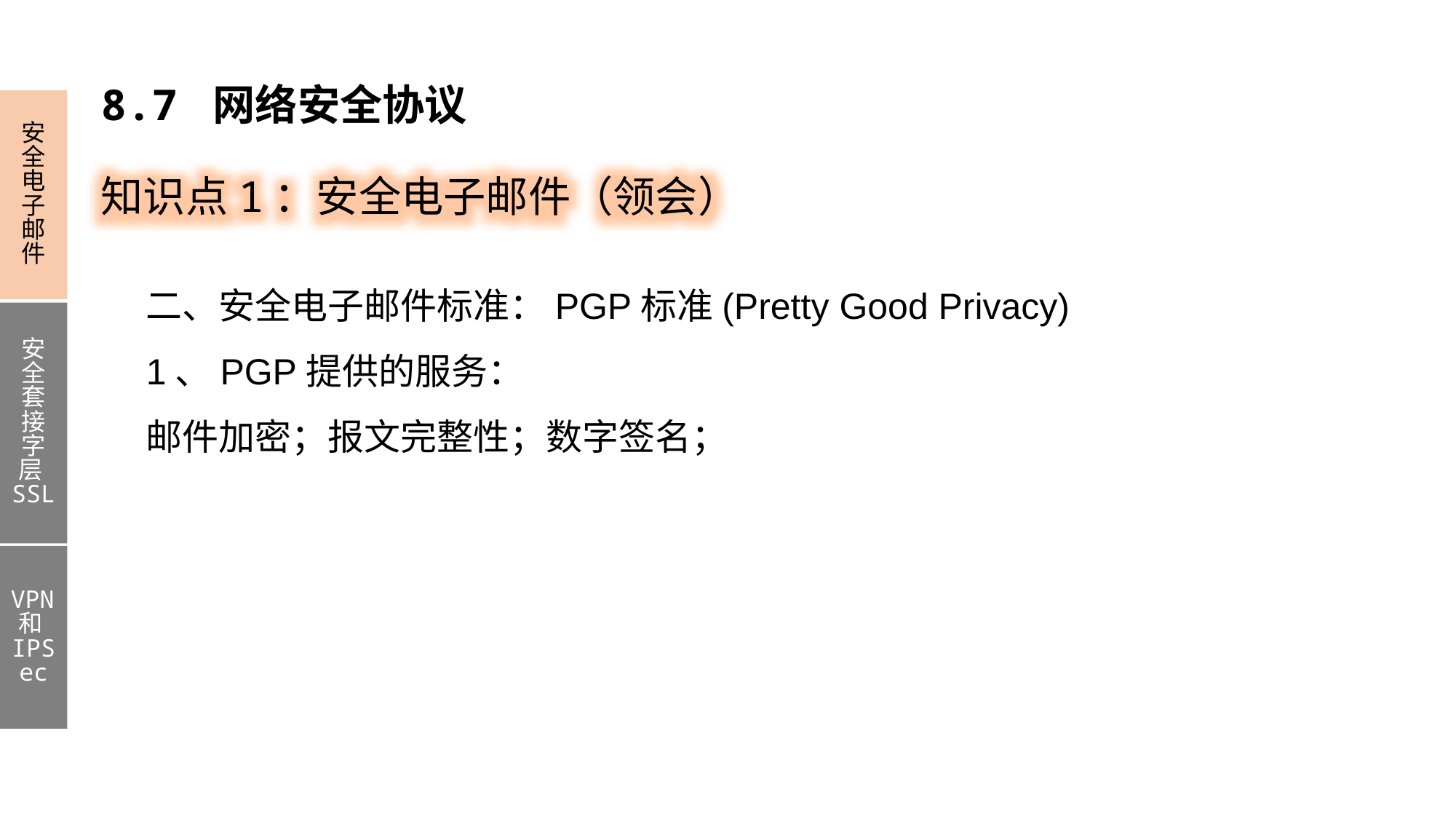

8.7 网络安全协议
安全电子邮件
安全套接字层SSL
VPN和IPSec
知识点1：安全电子邮件（领会）
二、安全电子邮件标准：PGP标准(Pretty Good Privacy)
1、PGP提供的服务：
邮件加密；报文完整性；数字签名；